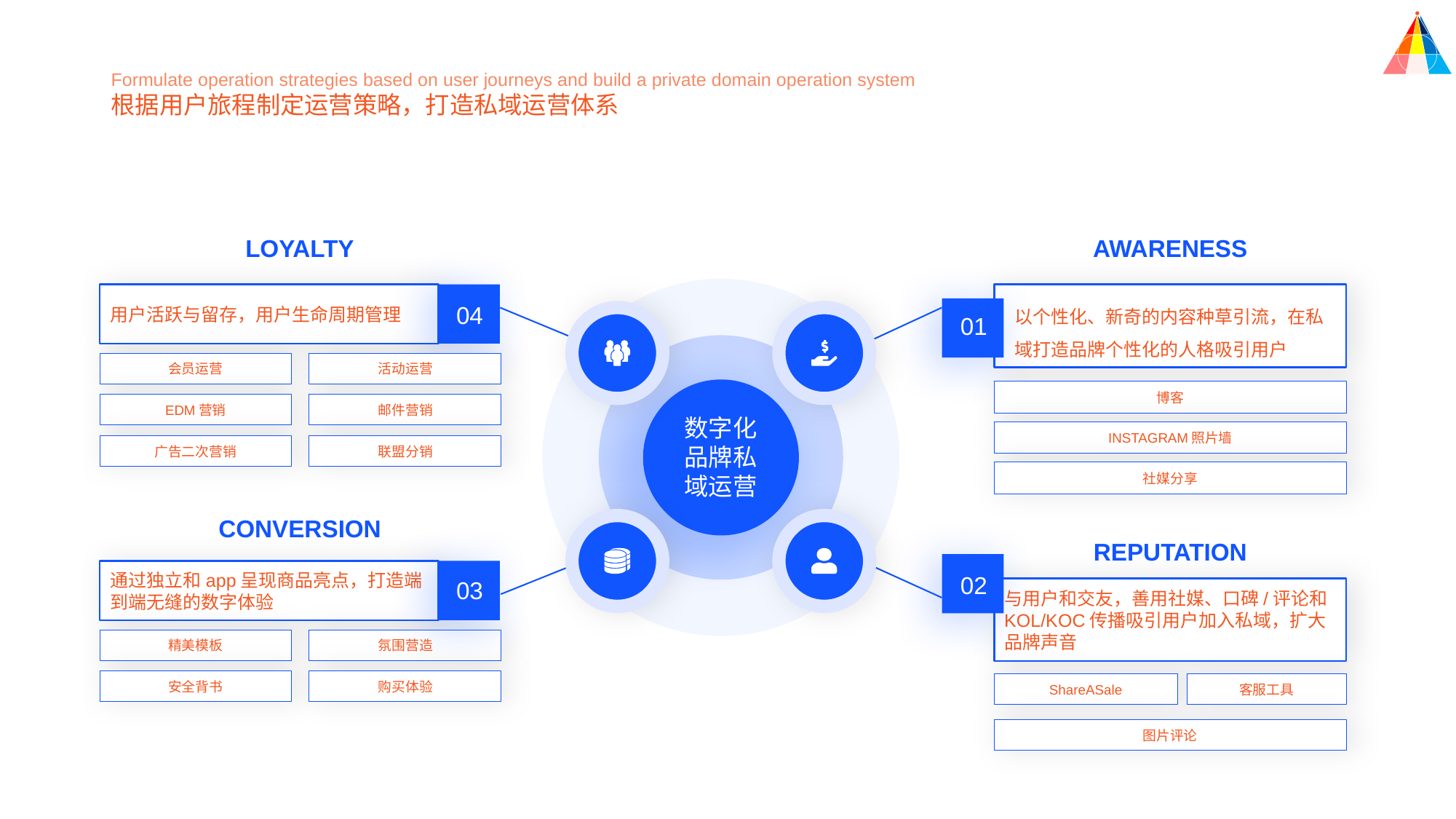

Formulate operation strategies based on user journeys and build a private domain operation system
根据用户旅程制定运营策略，打造私域运营体系
LOYALTY
AWARENESS

以个性化、新奇的内容种草引流，在私域打造品牌个性化的人格吸引用户
04
用户活跃与留存，用户生命周期管理

01

会员运营
活动运营

博客

EDM营销
邮件营销
数字化
品牌私
域运营

INSTAGRAM照片墙

广告二次营销
联盟分销

社媒分享
CONVERSION

REPUTATION

通过独立和app呈现商品亮点，打造端到端无缝的数字体验
02
03

与用户和交友，善用社媒、口碑/评论和KOL/KOC传播吸引用户加入私域，扩大品牌声音

精美模板
氛围营造

安全背书
购买体验

ShareASale
客服工具

图片评论